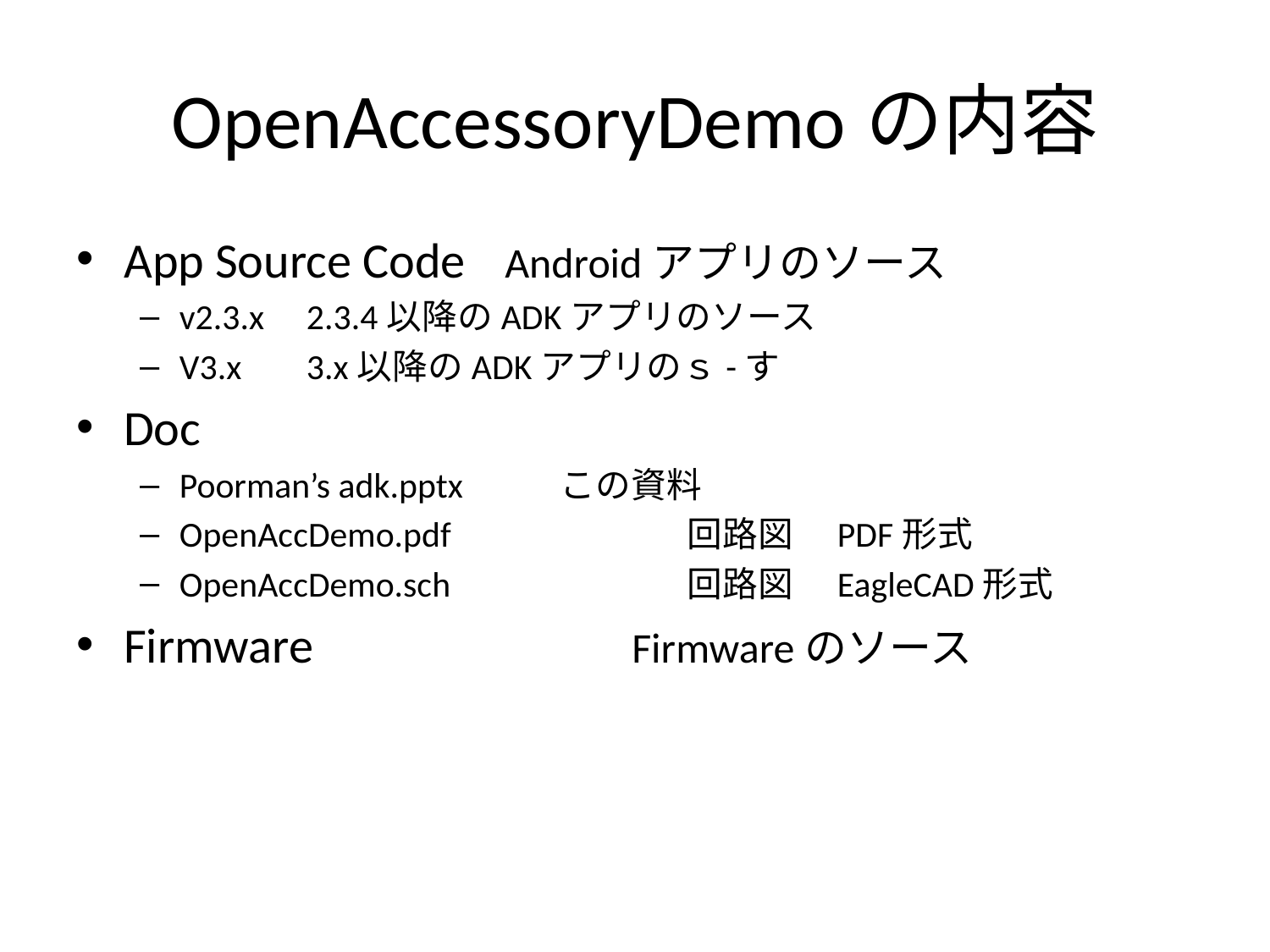

# OpenAccessoryDemoの内容
App Source Code	Androidアプリのソース
v2.3.x	2.3.4以降のADKアプリのソース
V3.x	3.x以降のADKアプリのｓ-す
Doc
Poorman’s adk.pptx	この資料
OpenAccDemo.pdf		回路図　PDF形式
OpenAccDemo.sch		回路図　EagleCAD形式
Firmware			Firmwareのソース